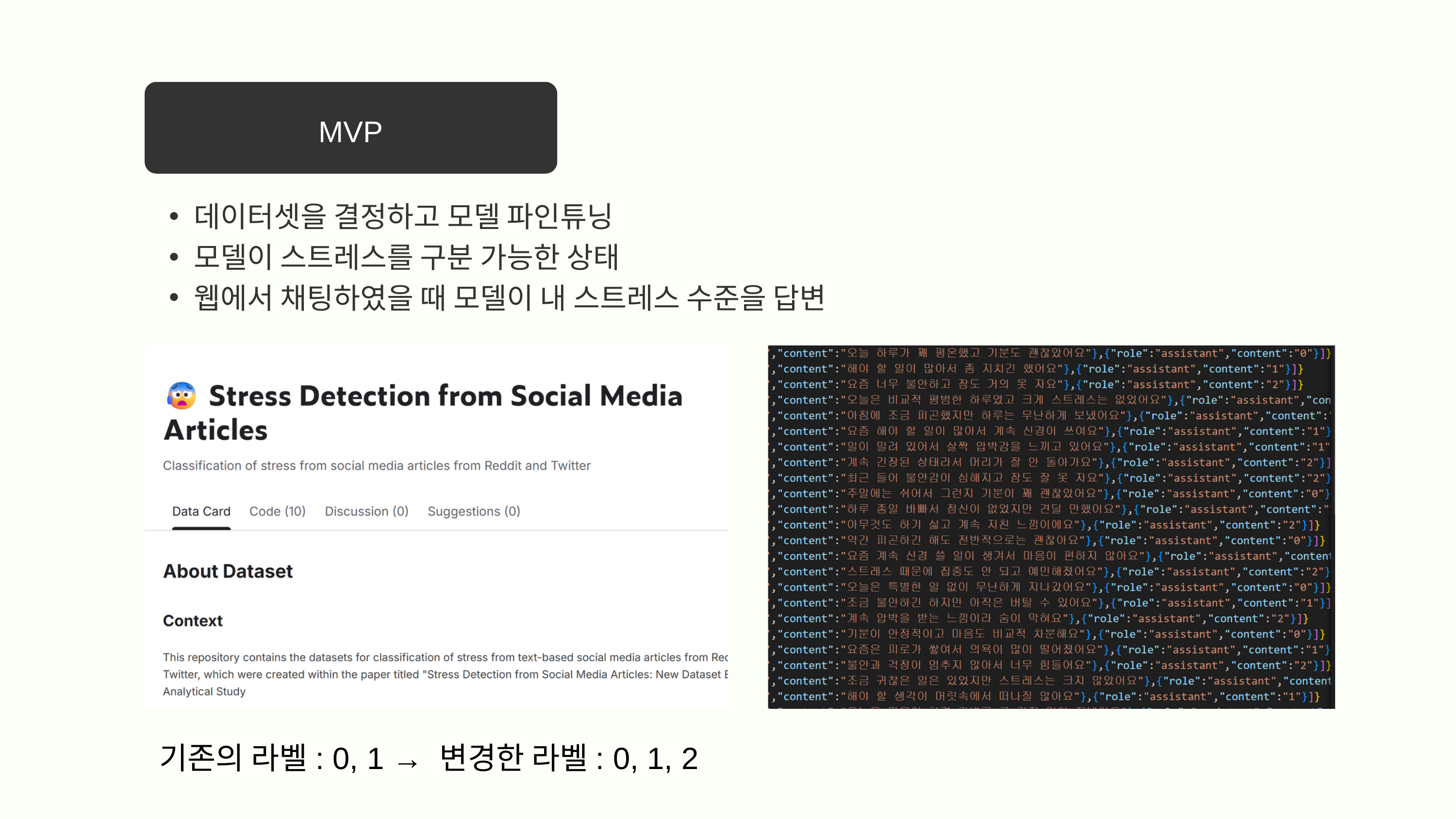

MVP

데이터셋을 결정하고 모델 파인튜닝
모델이 스트레스를 구분 가능한 상태
웹에서 채팅하였을 때 모델이 내 스트레스 수준을 답변

기존의 라벨: 0, 1 → 변경한 라벨: 0, 1, 2